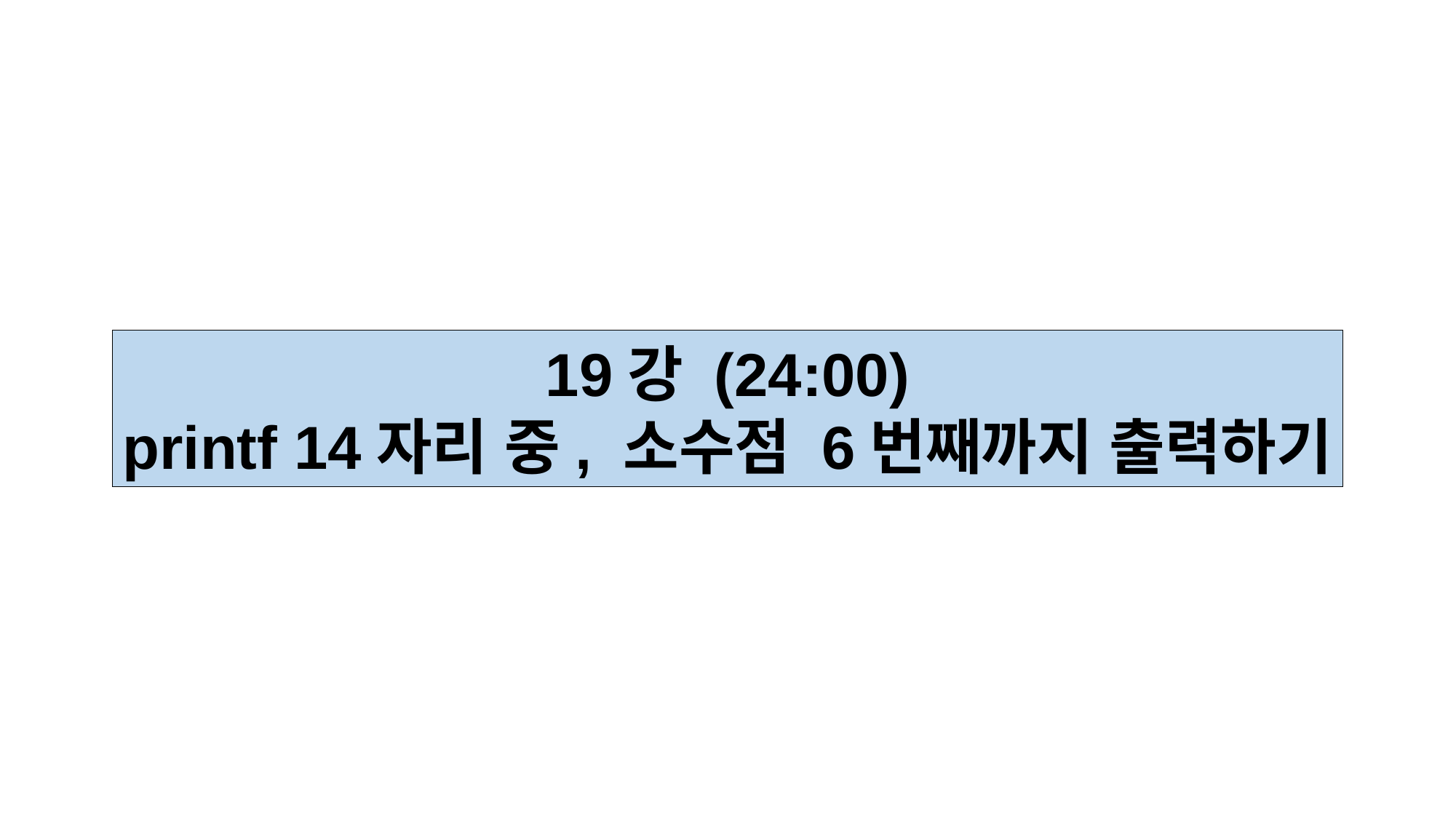

19강 (24:00)
printf 14자리 중, 소수점 6번째까지 출력하기